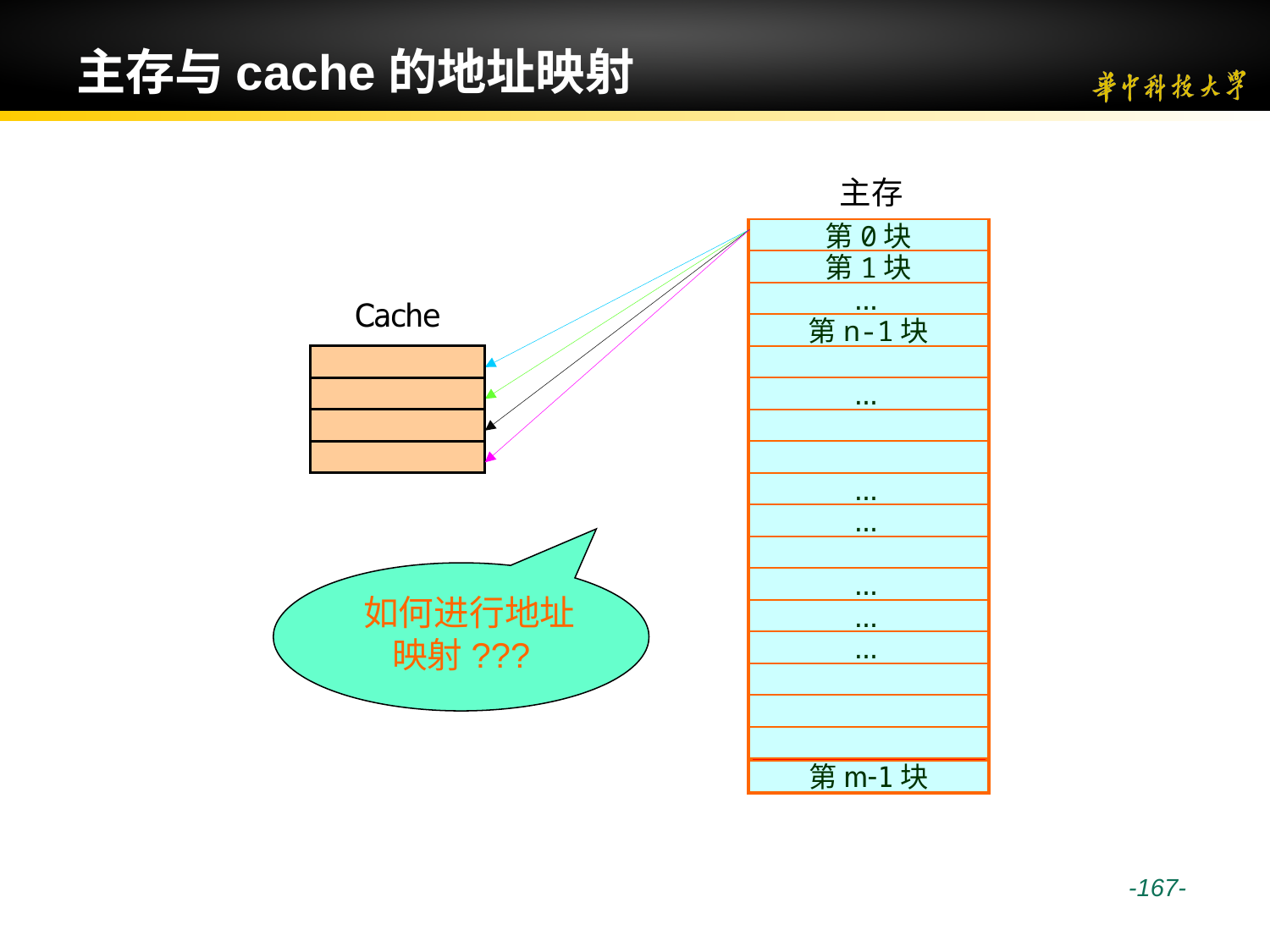

# 主存与cache的地址映射
主存
第0块
第0块

第1块
…
Cache
第n-1块

…

…
…

 如何进行地址映射???
…
…
…

第m-1块
 -167-